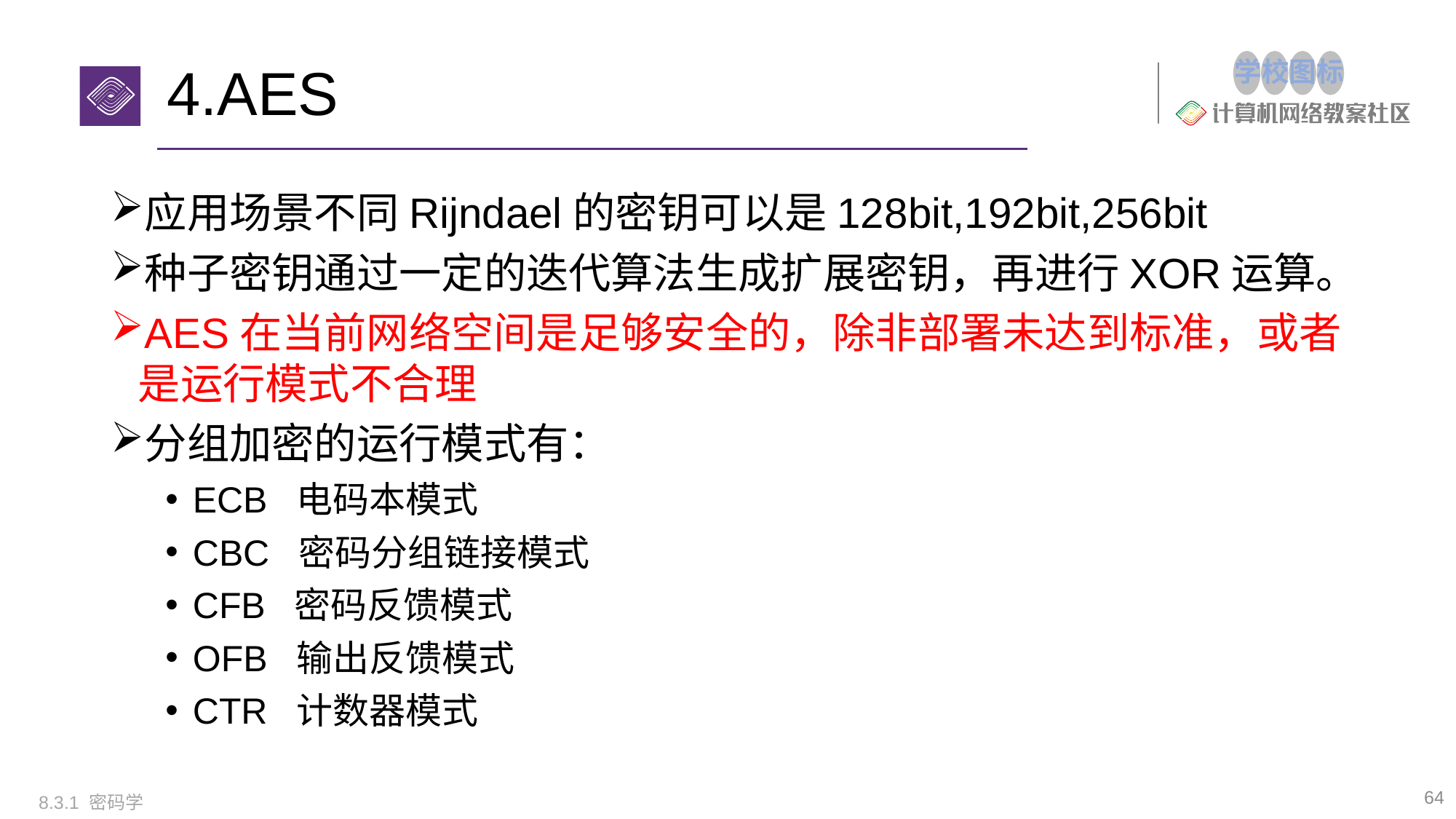

# 4.AES
应用场景不同Rijndael的密钥可以是128bit,192bit,256bit
种子密钥通过一定的迭代算法生成扩展密钥，再进行XOR运算。
AES在当前网络空间是足够安全的，除非部署未达到标准，或者是运行模式不合理
分组加密的运行模式有：
ECB  电码本模式
CBC  密码分组链接模式
CFB  密码反馈模式
OFB  输出反馈模式
CTR  计数器模式
64
8.3.1 密码学